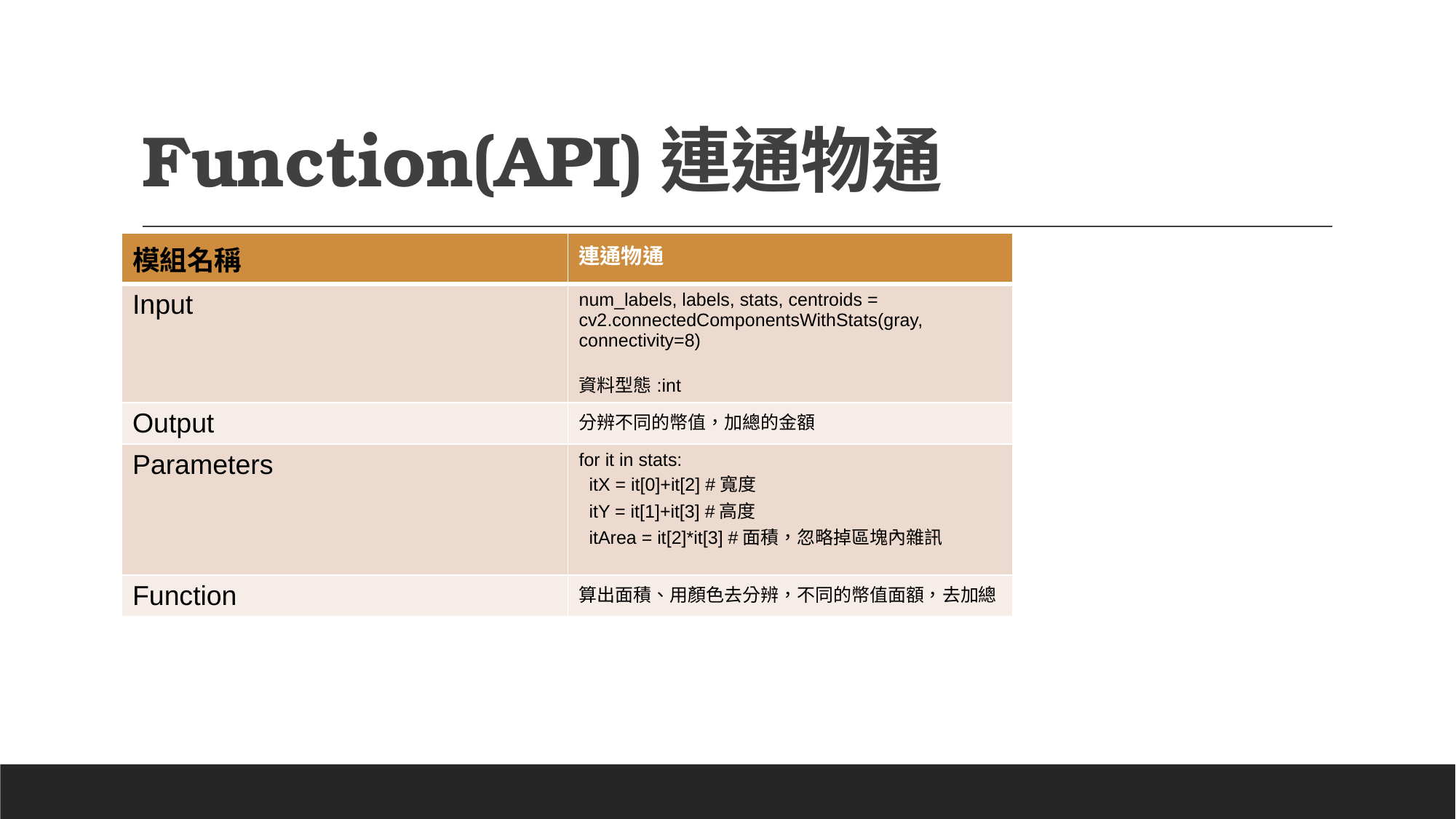

# Function(API)連通物通
| 模組名稱 | 連通物通 |
| --- | --- |
| Input | num\_labels, labels, stats, centroids = cv2.connectedComponentsWithStats(gray, connectivity=8) 資料型態:int |
| Output | 分辨不同的幣值，加總的金額 |
| Parameters | for it in stats: itX = it[0]+it[2] #寬度 itY = it[1]+it[3] #高度 itArea = it[2]\*it[3] #面積，忽略掉區塊內雜訊 |
| Function | 算出面積、用顏色去分辨，不同的幣值面額，去加總 |